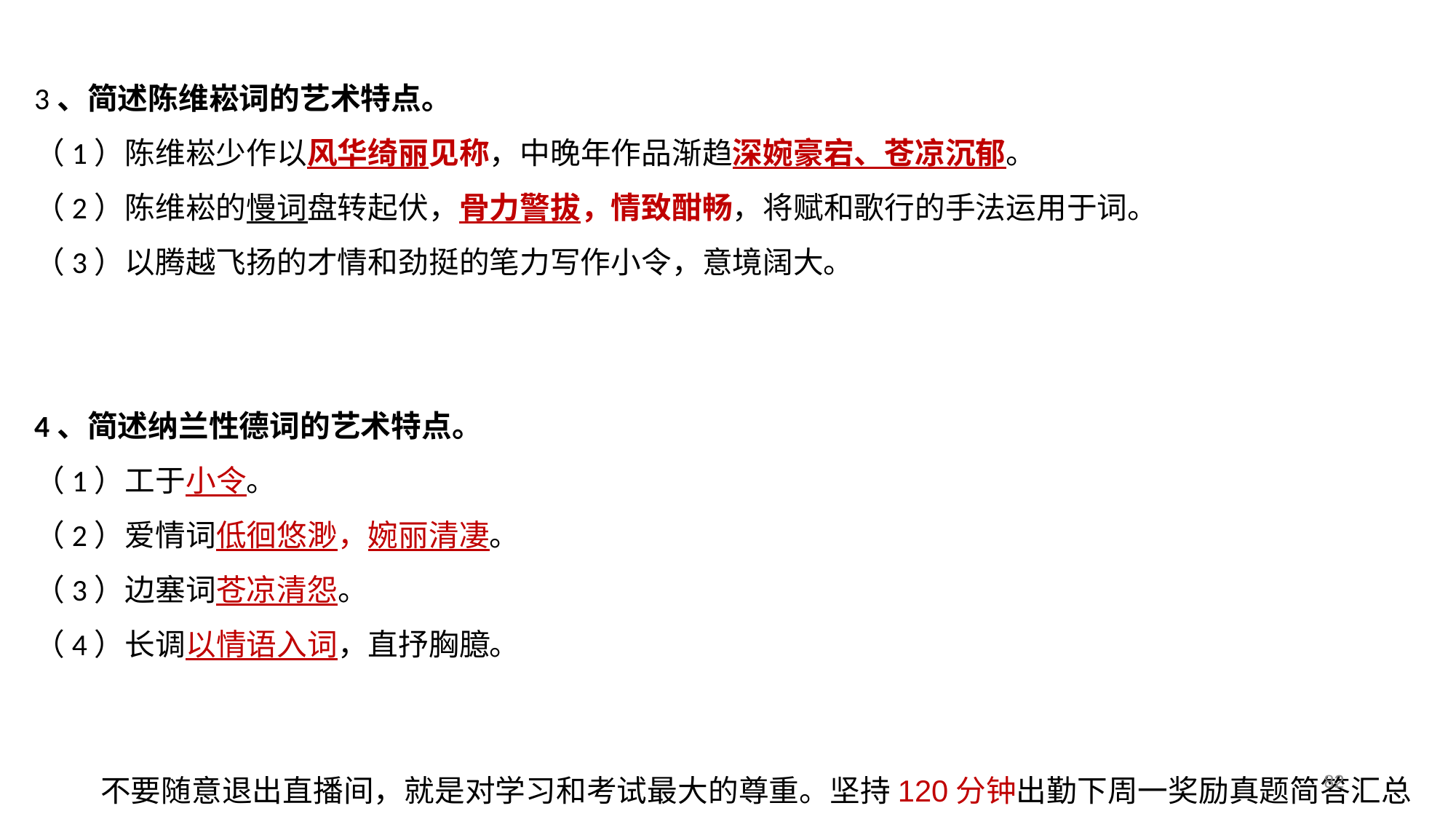

3、简述陈维崧词的艺术特点。
（1）陈维崧少作以风华绮丽见称，中晚年作品渐趋深婉豪宕、苍凉沉郁。
（2）陈维崧的慢词盘转起伏，骨力警拔，情致酣畅，将赋和歌行的手法运用于词。
（3）以腾越飞扬的才情和劲挺的笔力写作小令，意境阔大。

4、简述纳兰性德词的艺术特点。
（1）工于小令。
（2）爱情词低徊悠渺，婉丽清凄。
（3）边塞词苍凉清怨。
（4）长调以情语入词，直抒胸臆。
82